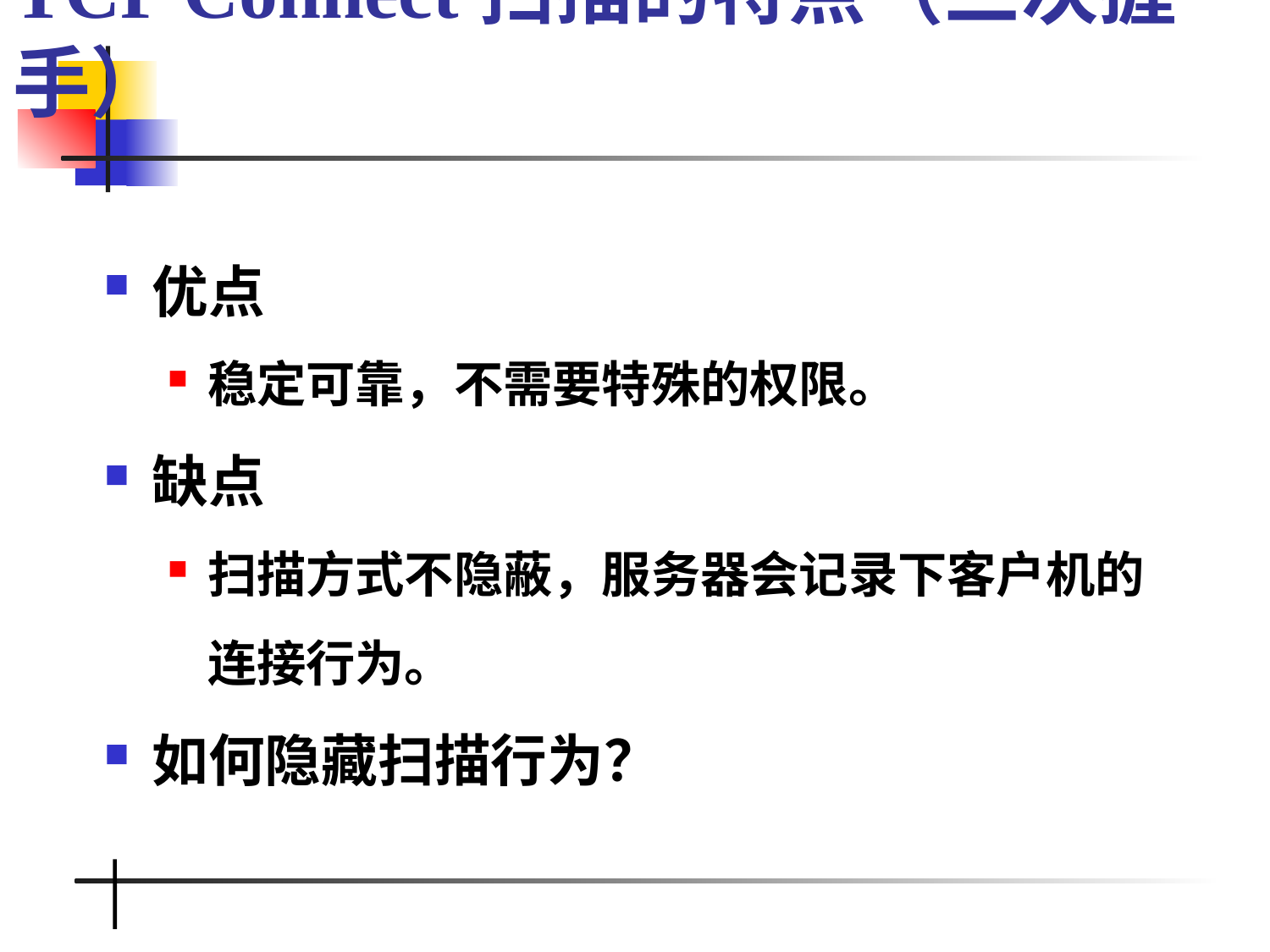

# TCP Connect扫描的特点（三次握手）
优点
稳定可靠，不需要特殊的权限。
缺点
扫描方式不隐蔽，服务器会记录下客户机的连接行为。
如何隐藏扫描行为？